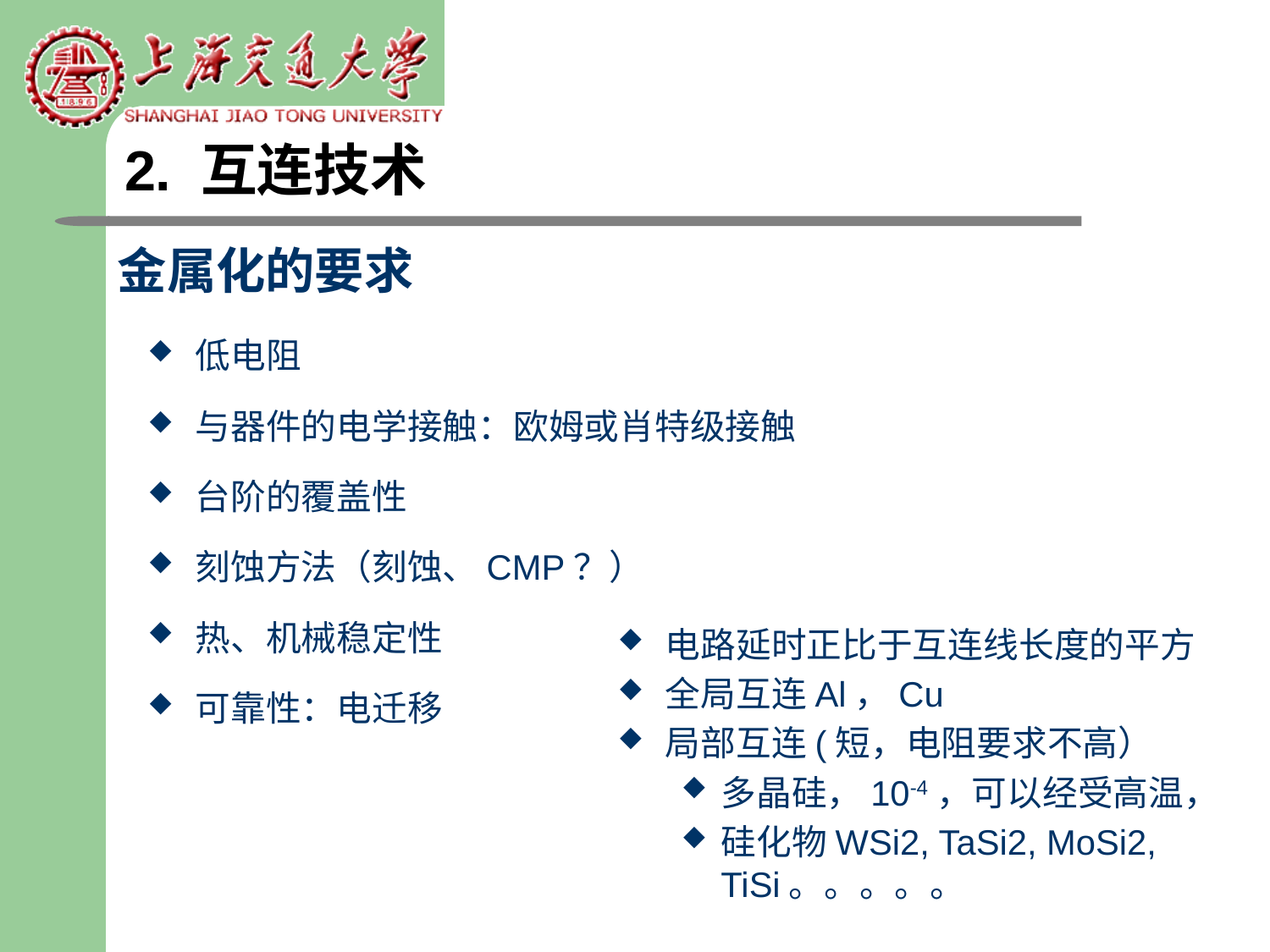

2. 互连技术
# 金属化的要求
低电阻
与器件的电学接触：欧姆或肖特级接触
台阶的覆盖性
刻蚀方法（刻蚀、CMP？）
热、机械稳定性
可靠性：电迁移
电路延时正比于互连线长度的平方
全局互连Al，Cu
局部互连(短，电阻要求不高）
多晶硅，10-4，可以经受高温，
硅化物WSi2, TaSi2, MoSi2, TiSi。。。。。